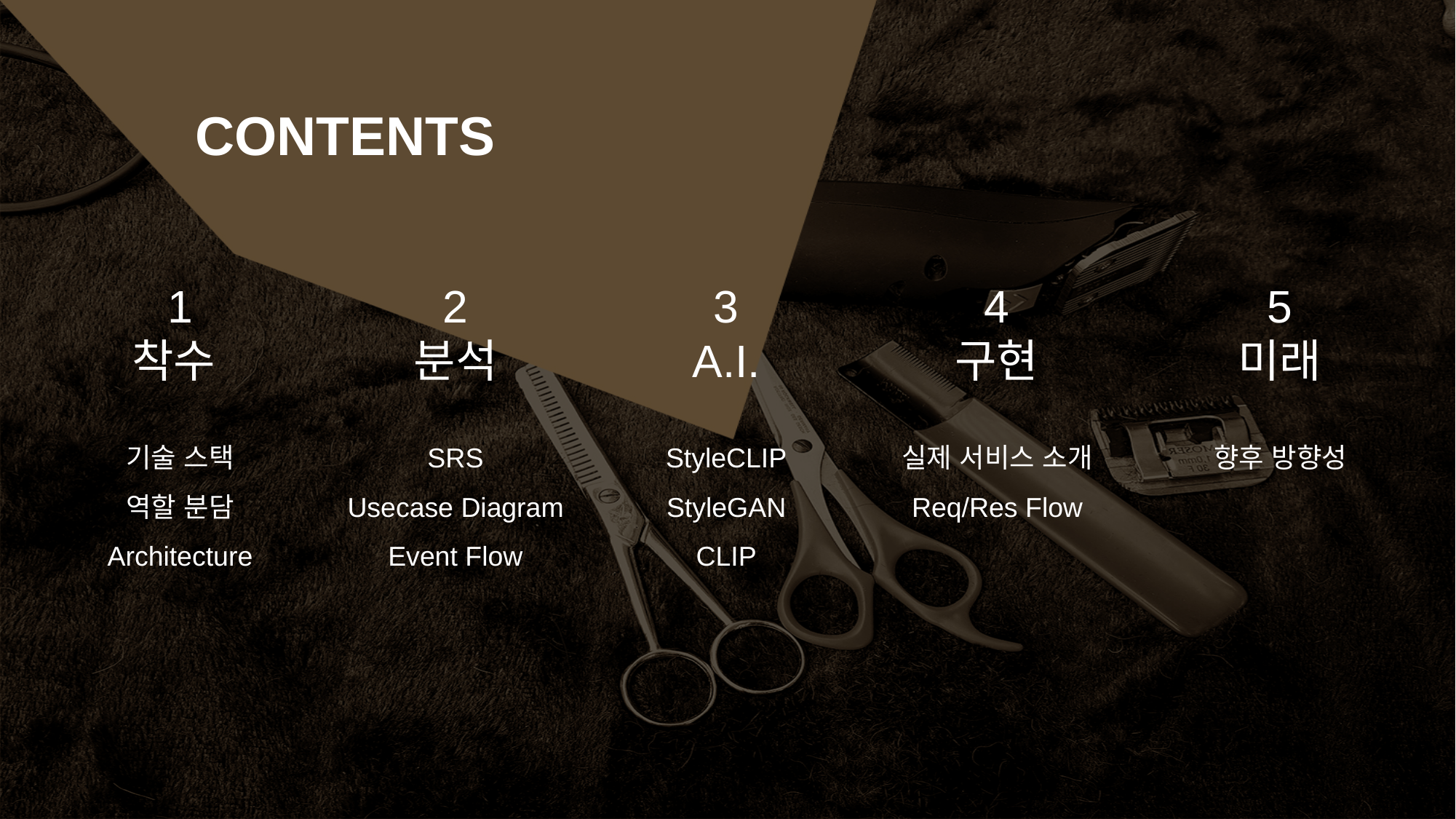

CONTENTS

1
착수
기술 스택
역할 분담
Architecture
2
분석
SRS
Usecase Diagram
Event Flow
3
A.I.
StyleCLIP
StyleGAN
CLIP
4
구현
실제 서비스 소개
Req/Res Flow

5
미래
향후 방향성